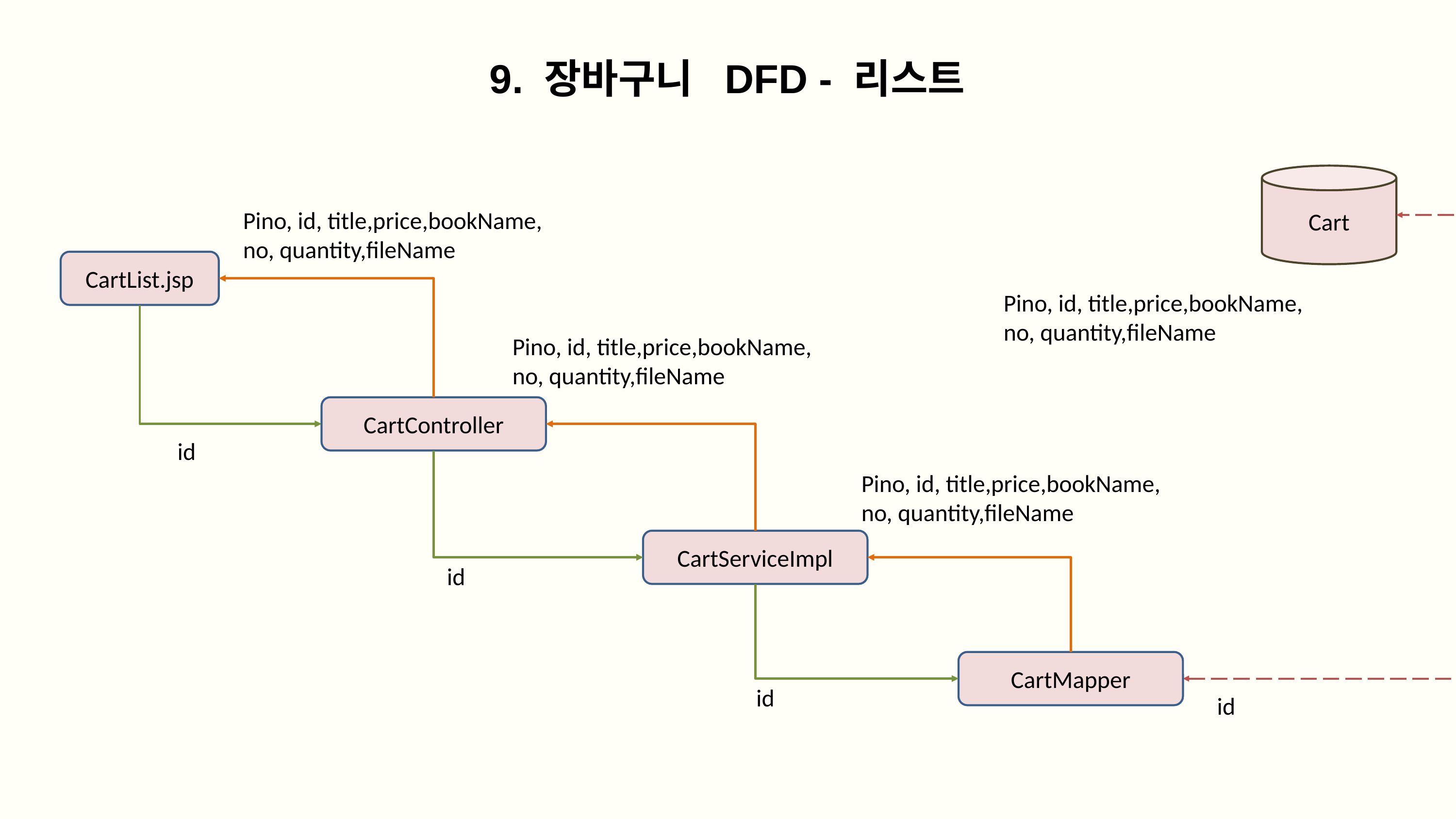

9. 장바구니  DFD - 리스트
Cart
Pino, id, title,price,bookName,
no, quantity,fileName
CartList.jsp
Pino, id, title,price,bookName,
no, quantity,fileName
Pino, id, title,price,bookName,
no, quantity,fileName
CartController
id
Pino, id, title,price,bookName,
no, quantity,fileName
CartServiceImpl
id
CartMapper
id
id